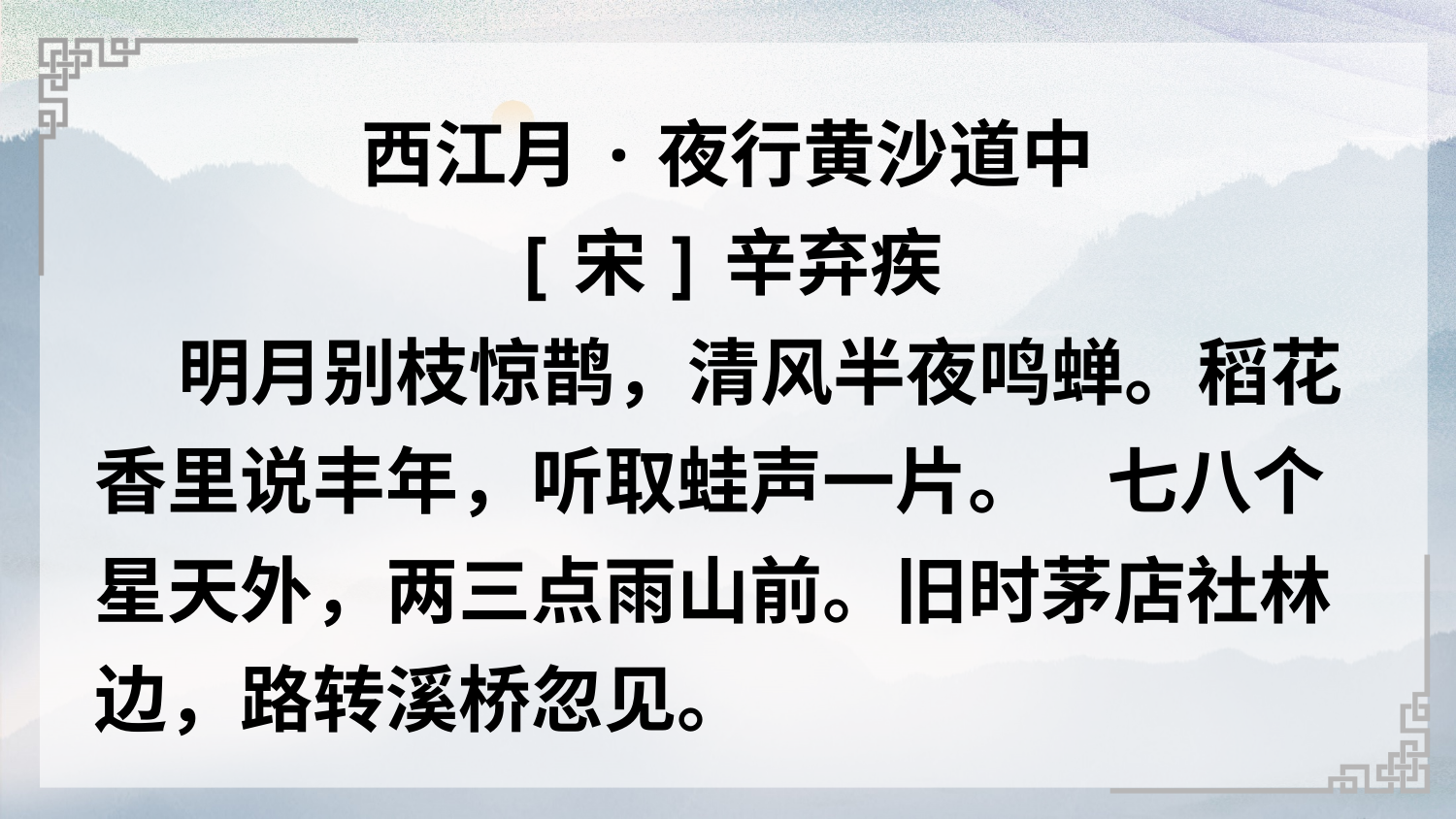

西江月·夜行黄沙道中
[宋]辛弃疾
    明月别枝惊鹊，清风半夜鸣蝉。稻花香里说丰年，听取蛙声一片。    七八个星天外，两三点雨山前。旧时茅店社林边，路转溪桥忽见。